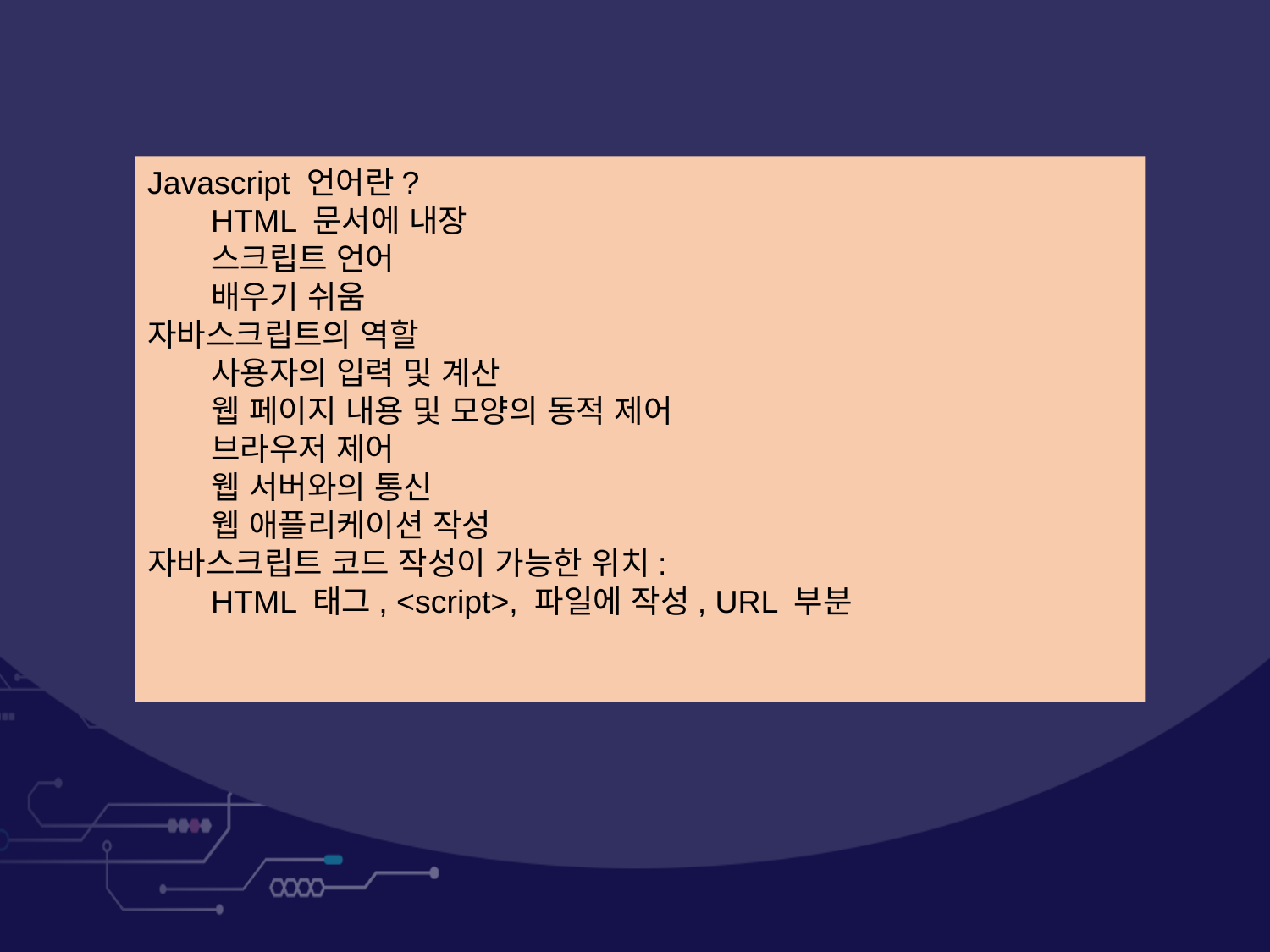

Javascript 언어란?
HTML 문서에 내장
스크립트 언어
배우기 쉬움
자바스크립트의 역할
사용자의 입력 및 계산
웹 페이지 내용 및 모양의 동적 제어
브라우저 제어
웹 서버와의 통신
웹 애플리케이션 작성
자바스크립트 코드 작성이 가능한 위치:
HTML 태그, <script>, 파일에 작성, URL 부분